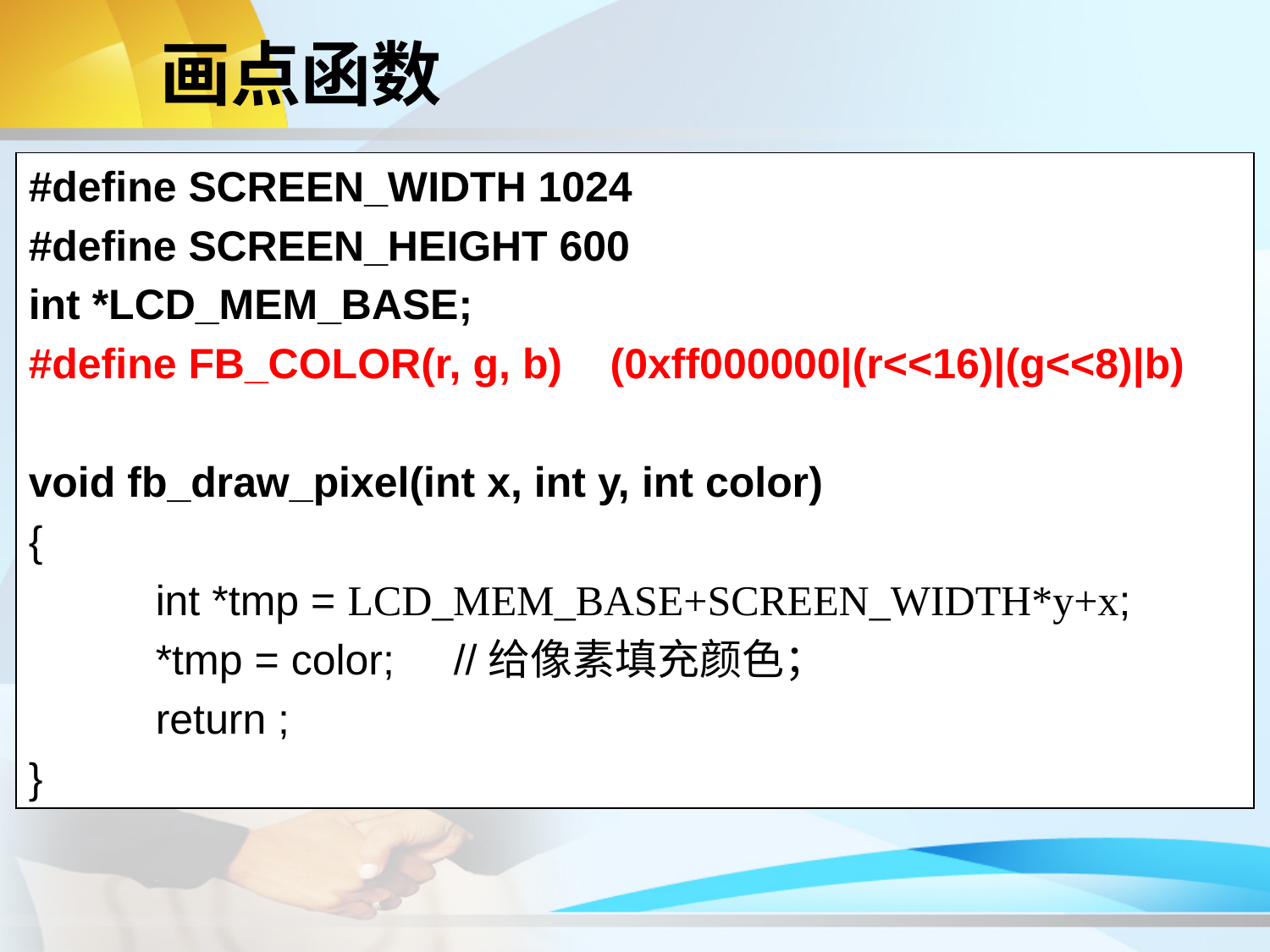

# 画点函数
#define SCREEN_WIDTH 1024
#define SCREEN_HEIGHT 600
int *LCD_MEM_BASE;
#define FB_COLOR(r, g, b)    (0xff000000|(r<<16)|(g<<8)|b)

void fb_draw_pixel(int x, int y, int color)
{
	int *tmp = LCD_MEM_BASE+SCREEN_WIDTH*y+x;
	*tmp = color;     //给像素填充颜色；
	return ;
}